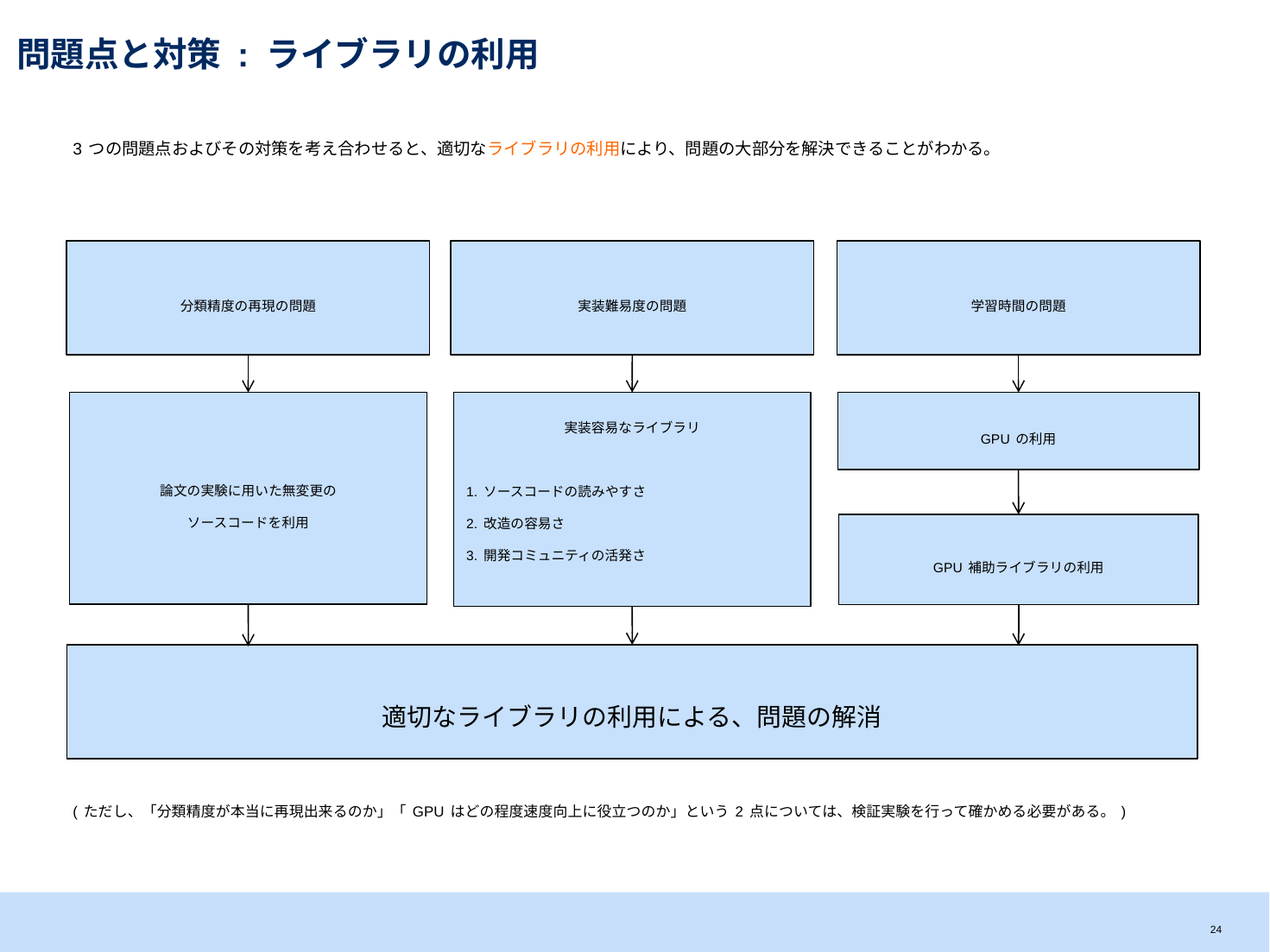

# 問題点と対策 : ライブラリの利用
3つの問題点およびその対策を考え合わせると、適切なライブラリの利用により、問題の大部分を解決できることがわかる。
実装難易度の問題
学習時間の問題
分類精度の再現の問題
論文の実験に用いた無変更の
ソースコードを利用
実装容易なライブラリ

1.ソースコードの読みやすさ
2.改造の容易さ
3.開発コミュニティの活発さ

GPUの利用
GPU補助ライブラリの利用
適切なライブラリの利用による、問題の解消
(ただし、「分類精度が本当に再現出来るのか」「GPUはどの程度速度向上に役立つのか」という2点については、検証実験を行って確かめる必要がある。)
24